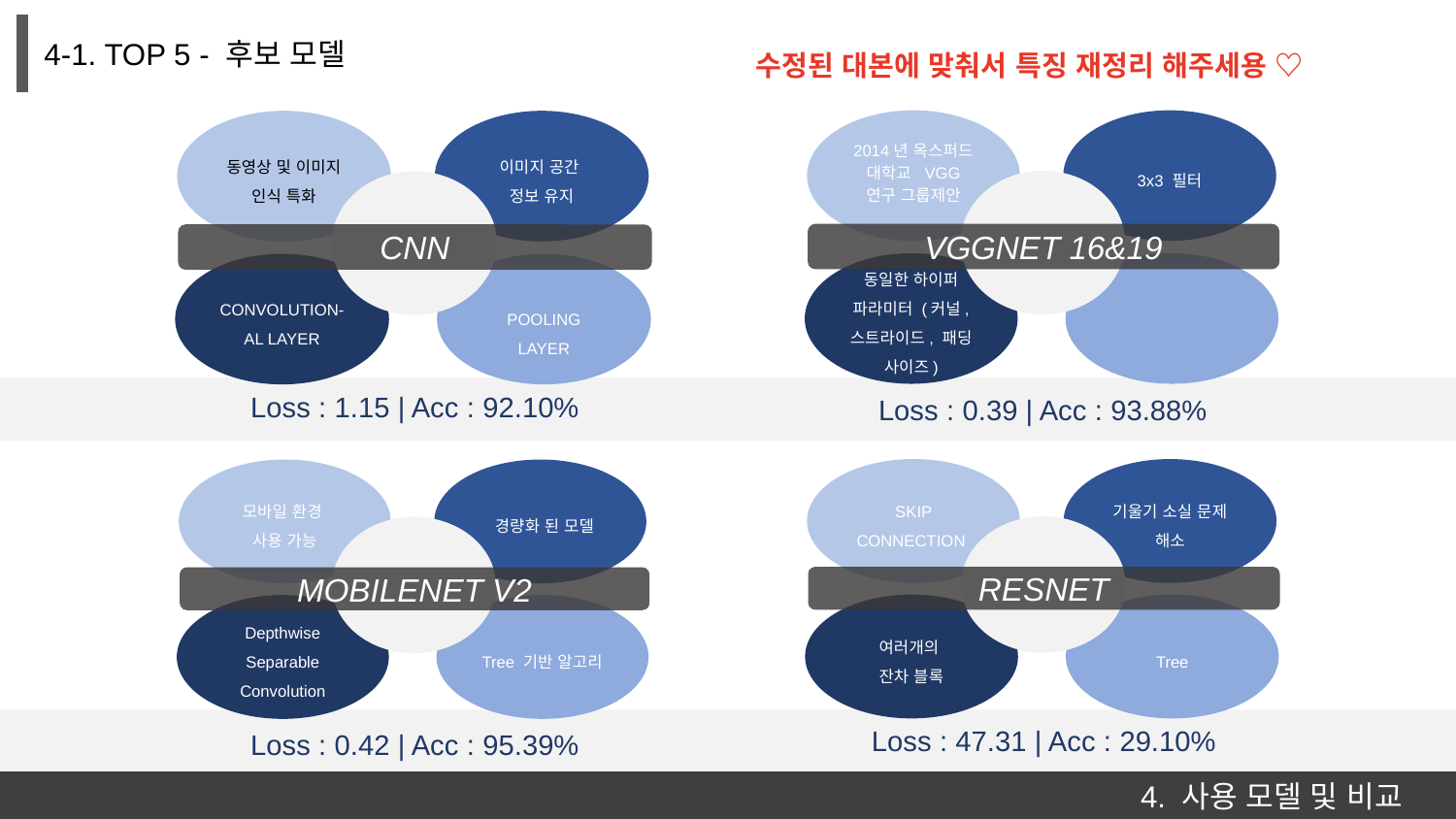

4-1. TOP 5 - 후보 모델
수정된 대본에 맞춰서 특징 재정리 해주세용 ♡

2014년 옥스퍼드 대학교  VGG 연구 그룹제안

3x3 필터
동영상 및 이미지 인식 특화
이미지 공간
정보 유지

VGGNET 16&19
CNN
동일한 하이퍼 파라미터 (커널, 스트라이드, 패딩 사이즈)

CONVOLUTION-AL LAYER

POOLING LAYER
Loss : 1.15 | Acc : 92.10%

Loss : 0.39 | Acc : 93.88%
SKIP CONNECTION
기울기 소실 문제 해소
모바일 환경
사용 가능
 경량화 된 모델

RESNET
MOBILENET V2
여러개의
잔차 블록
Tree
Depthwise Separable Convolution
Tree 기반 알고리
Loss : 47.31 | Acc : 29.10%

Loss : 0.42 | Acc : 95.39%

4. 사용 모델 및 비교